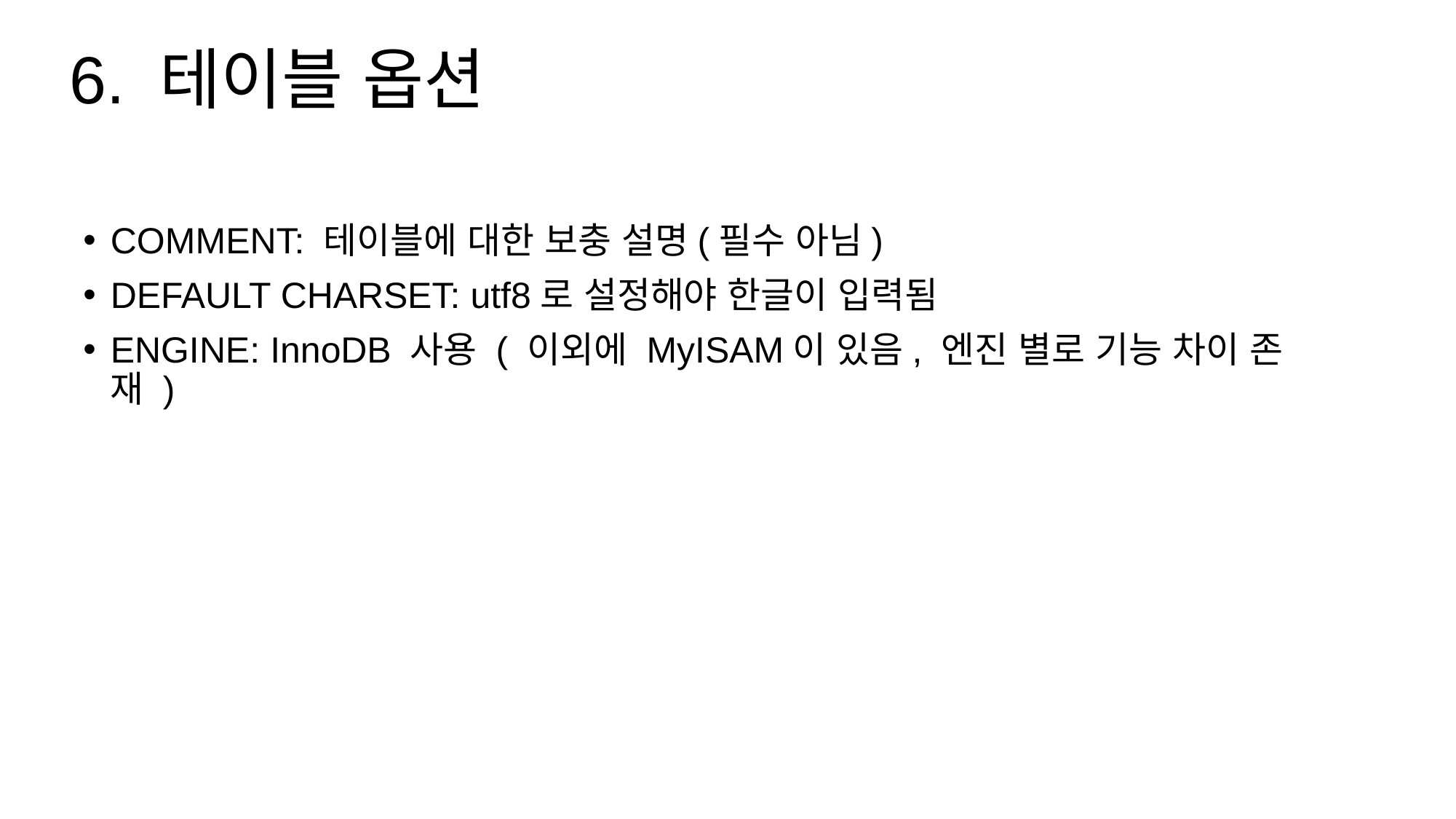

6. 테이블 옵션
COMMENT: 테이블에 대한 보충 설명(필수 아님)
DEFAULT CHARSET: utf8로 설정해야 한글이 입력됨
ENGINE: InnoDB 사용 ( 이외에 MyISAM이 있음, 엔진 별로 기능 차이 존재 )